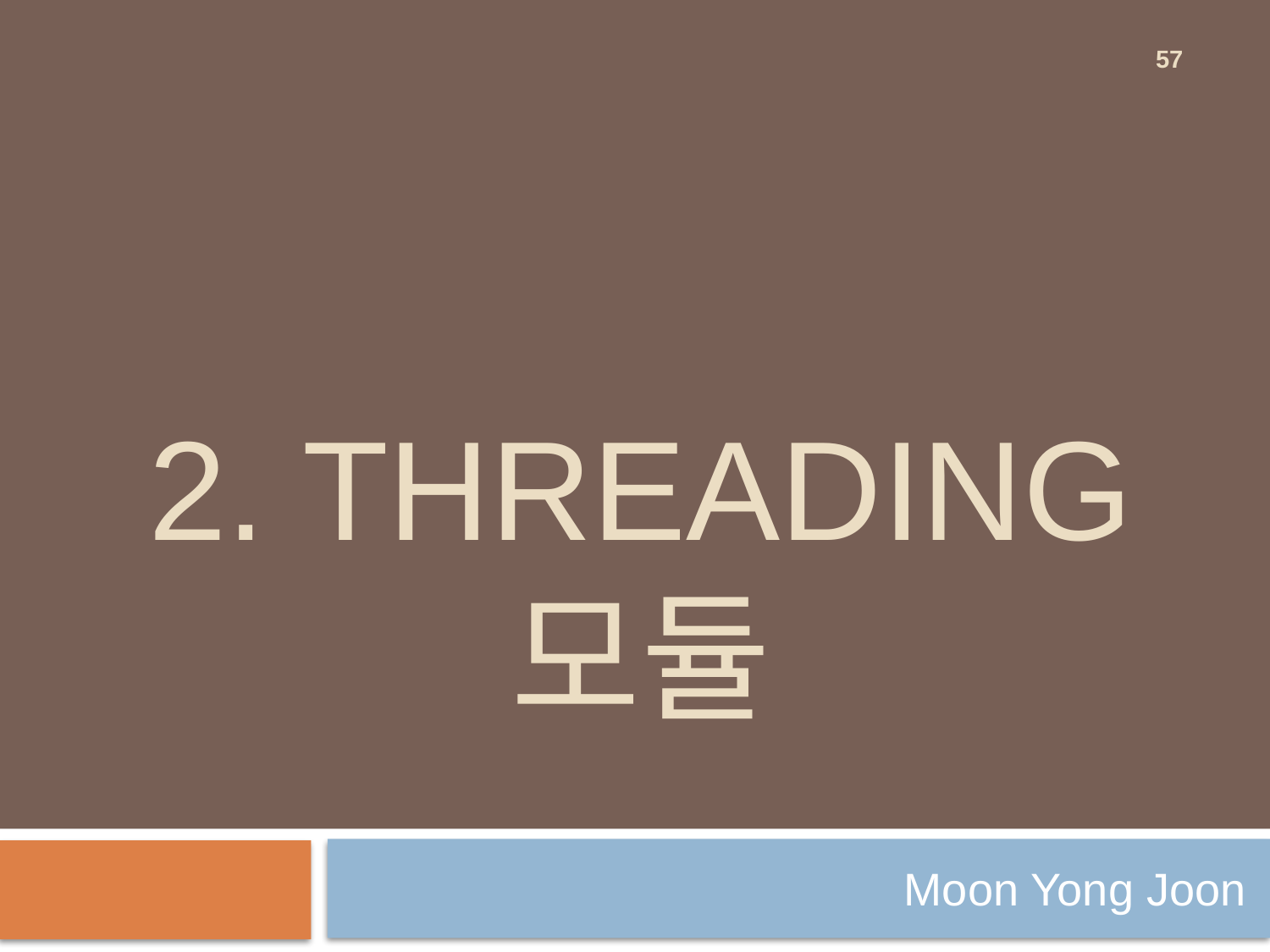

57
# 2. Threading 모듈
Moon Yong Joon